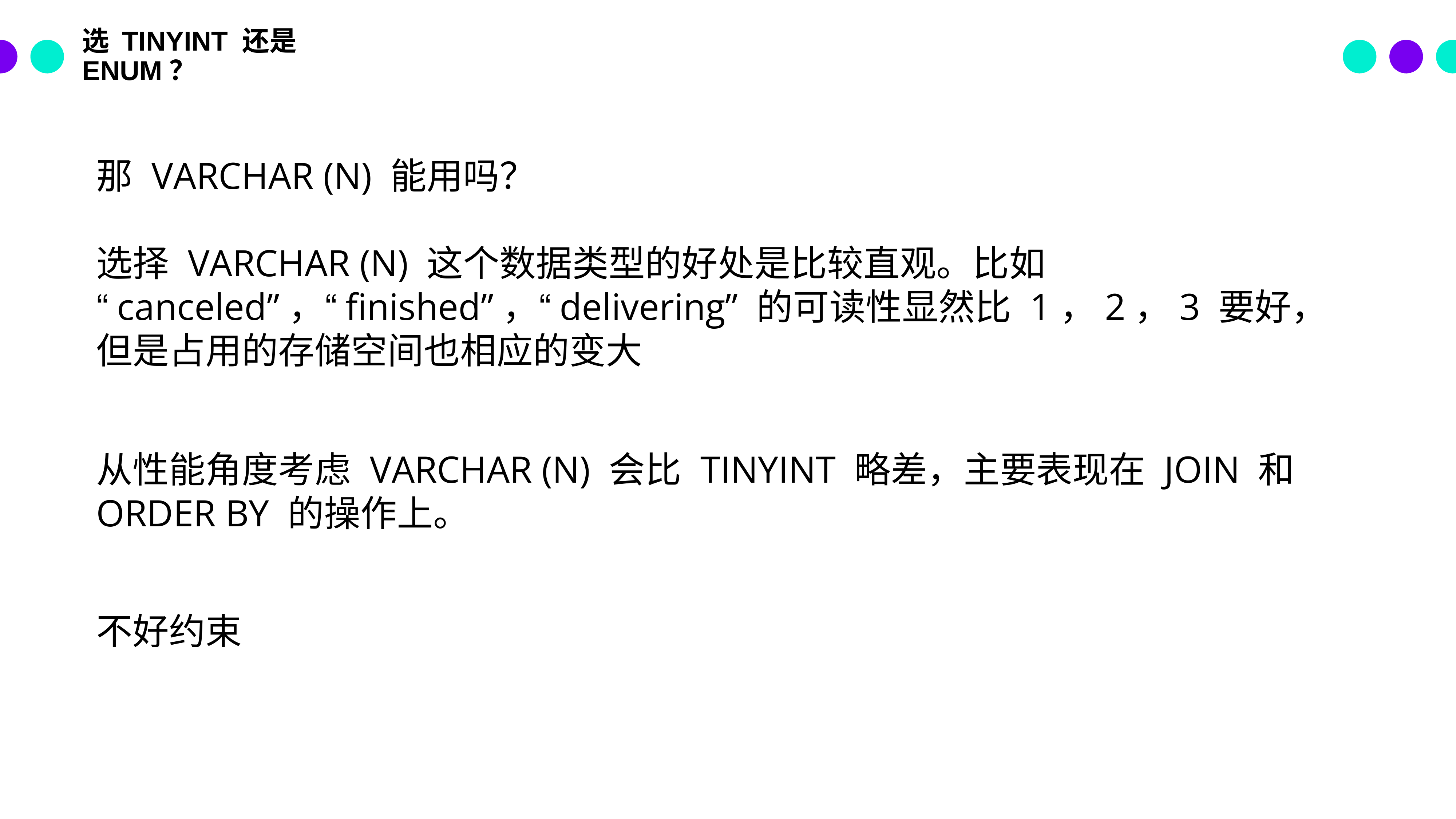

选 TINYINT 还是 ENUM？

那 VARCHAR (N) 能用吗？

选择 VARCHAR (N) 这个数据类型的好处是比较直观。比如 “canceled”，“finished”，“delivering” 的可读性显然比 1，2，3 要好，但是占用的存储空间也相应的变大
从性能角度考虑 VARCHAR (N) 会比 TINYINT 略差，主要表现在 JOIN 和 ORDER BY 的操作上。
不好约束